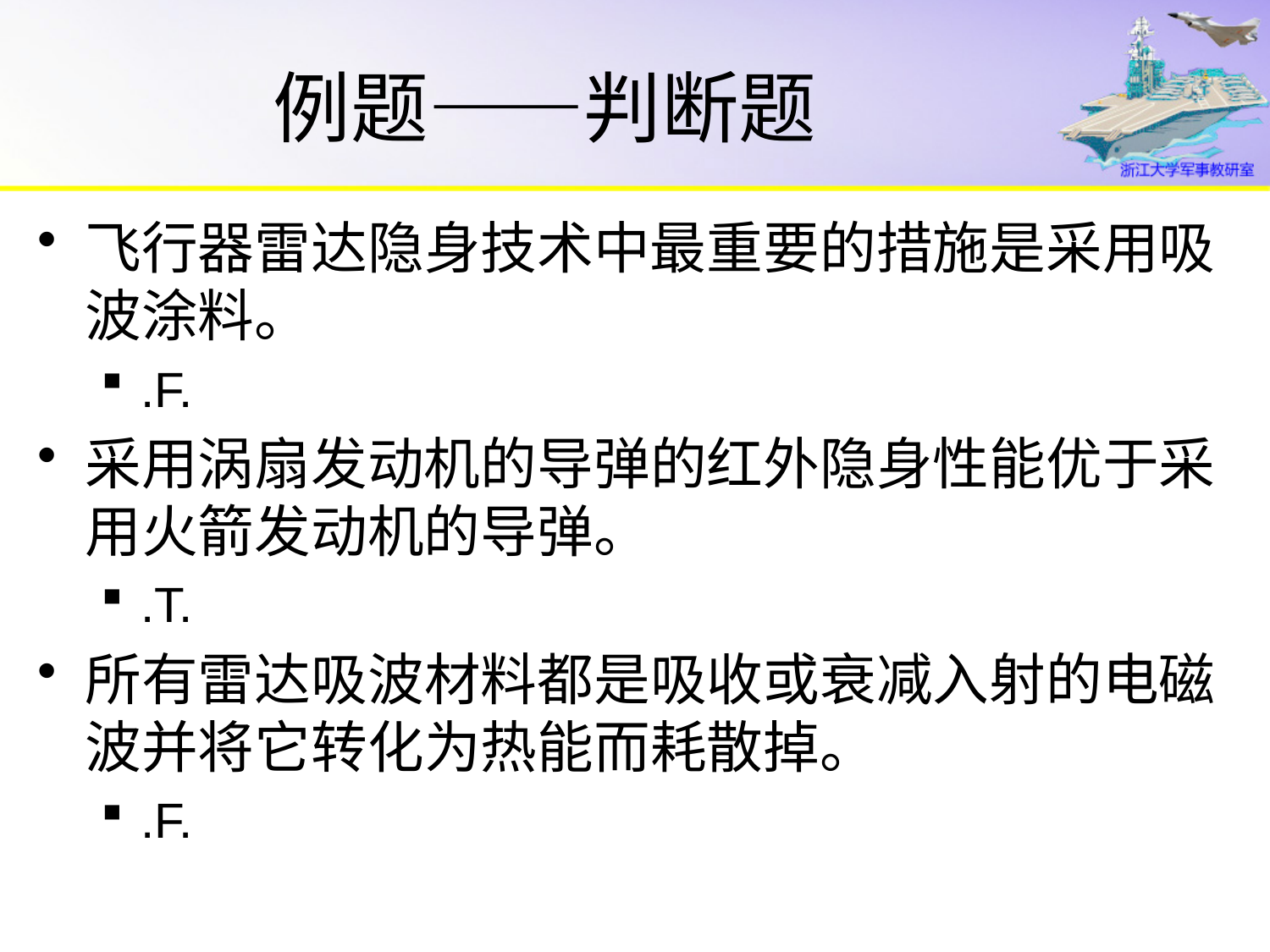

# 例题——判断题
飞行器雷达隐身技术中最重要的措施是采用吸波涂料。
.F.
采用涡扇发动机的导弹的红外隐身性能优于采用火箭发动机的导弹。
.T.
所有雷达吸波材料都是吸收或衰减入射的电磁波并将它转化为热能而耗散掉。
.F.